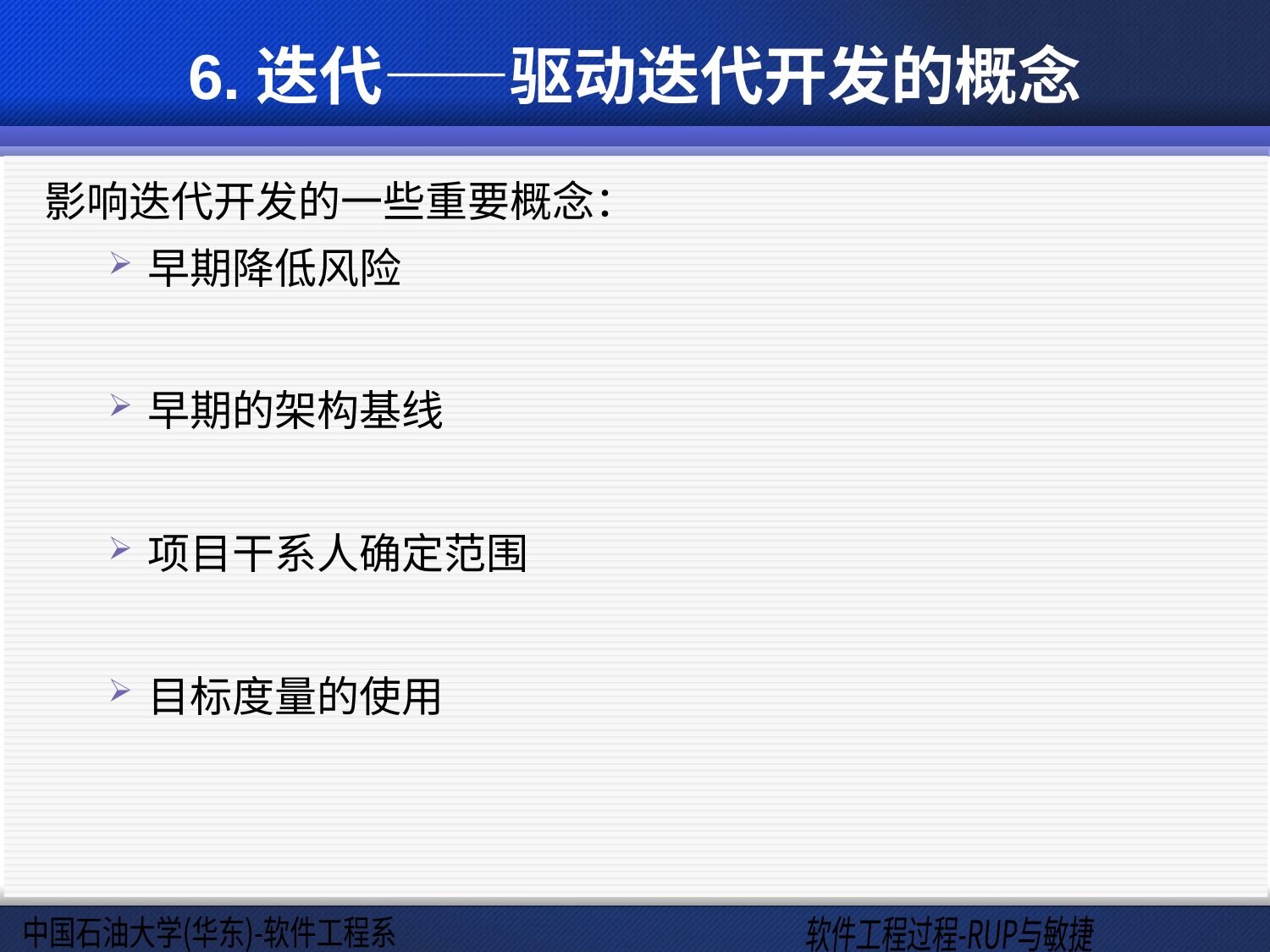

# 6.迭代——驱动迭代开发的概念
影响迭代开发的一些重要概念：
早期降低风险

早期的架构基线

项目干系人确定范围

目标度量的使用